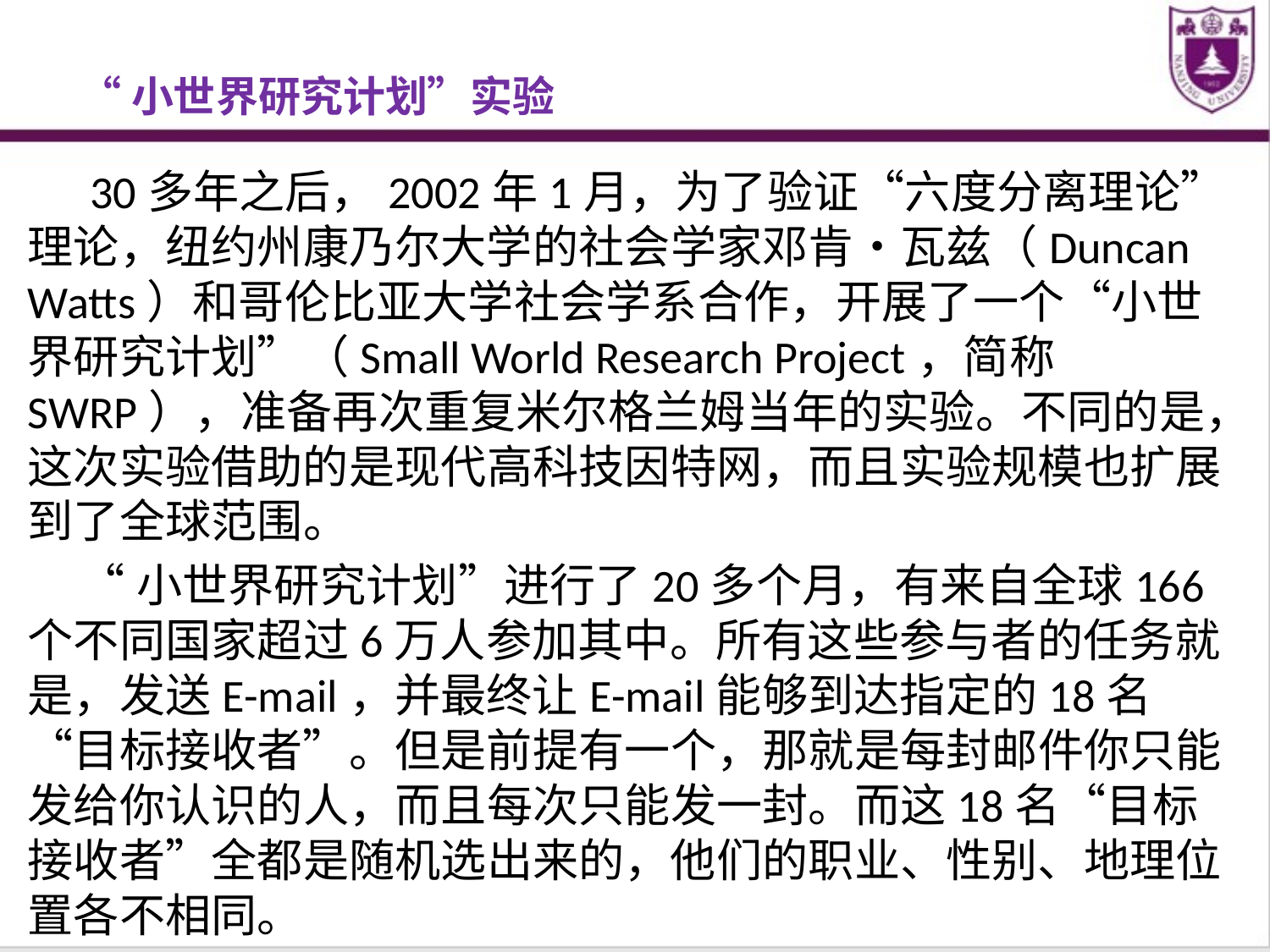

“小世界研究计划”实验
      30多年之后，2002年1月，为了验证“六度分离理论”理论，纽约州康乃尔大学的社会学家邓肯・瓦兹（Duncan Watts）和哥伦比亚大学社会学系合作，开展了一个“小世界研究计划”（Small World Research Project，简称SWRP），准备再次重复米尔格兰姆当年的实验。不同的是，这次实验借助的是现代高科技因特网，而且实验规模也扩展到了全球范围。
     “小世界研究计划”进行了20多个月，有来自全球166个不同国家超过6万人参加其中。所有这些参与者的任务就是，发送E-mail，并最终让E-mail能够到达指定的18名“目标接收者”。但是前提有一个，那就是每封邮件你只能发给你认识的人，而且每次只能发一封。而这18名“目标接收者”全都是随机选出来的，他们的职业、性别、地理位置各不相同。